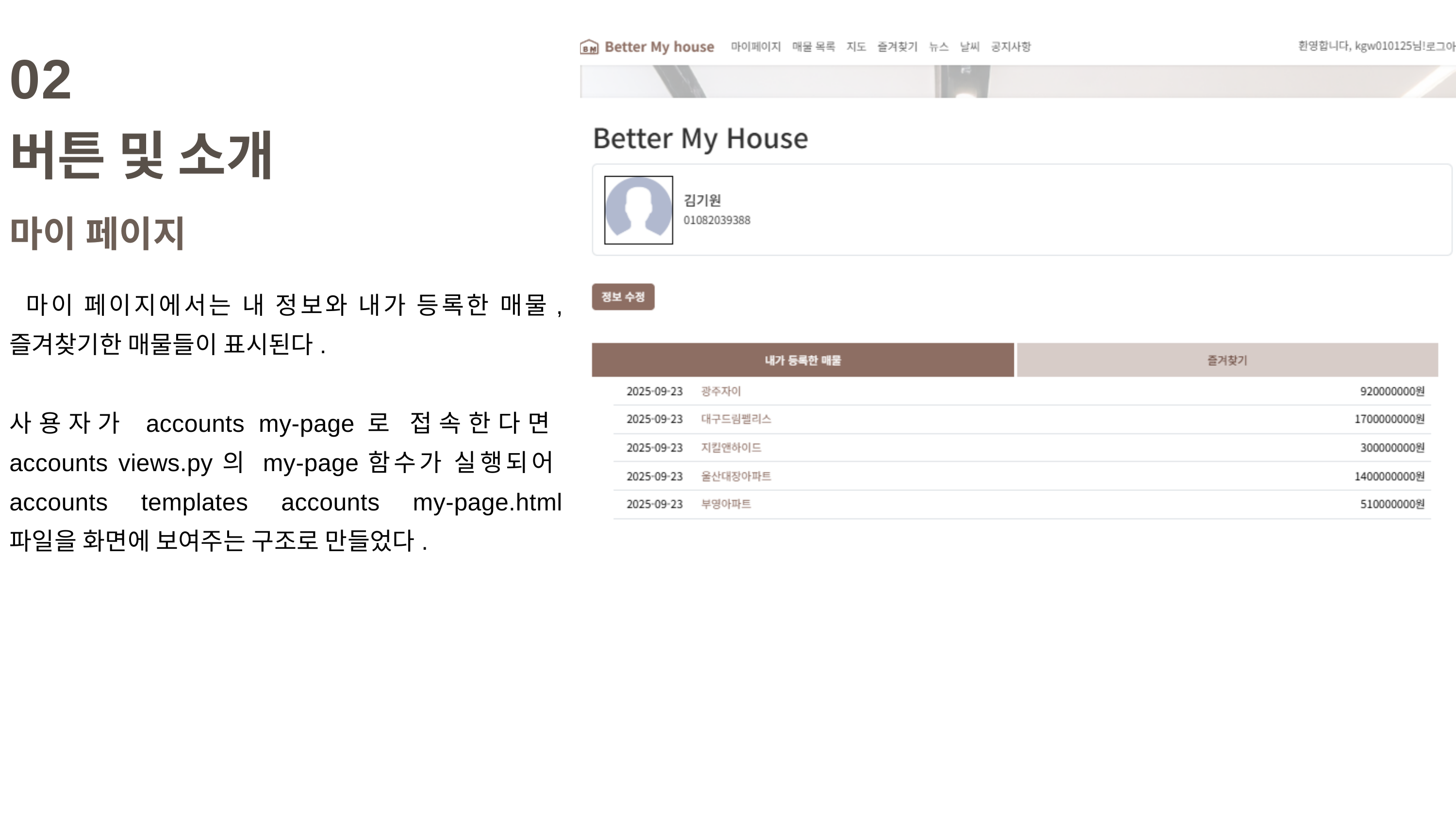

02

버튼 및 소개
마이 페이지
 마이 페이지에서는 내 정보와 내가 등록한 매물, 즐겨찾기한 매물들이 표시된다.

사용자가 accounts my-page로 접속한다면  accounts views.py의 my-page함수가 실행되어  accounts templates accounts my-page.html 파일을 화면에 보여주는 구조로 만들었다.